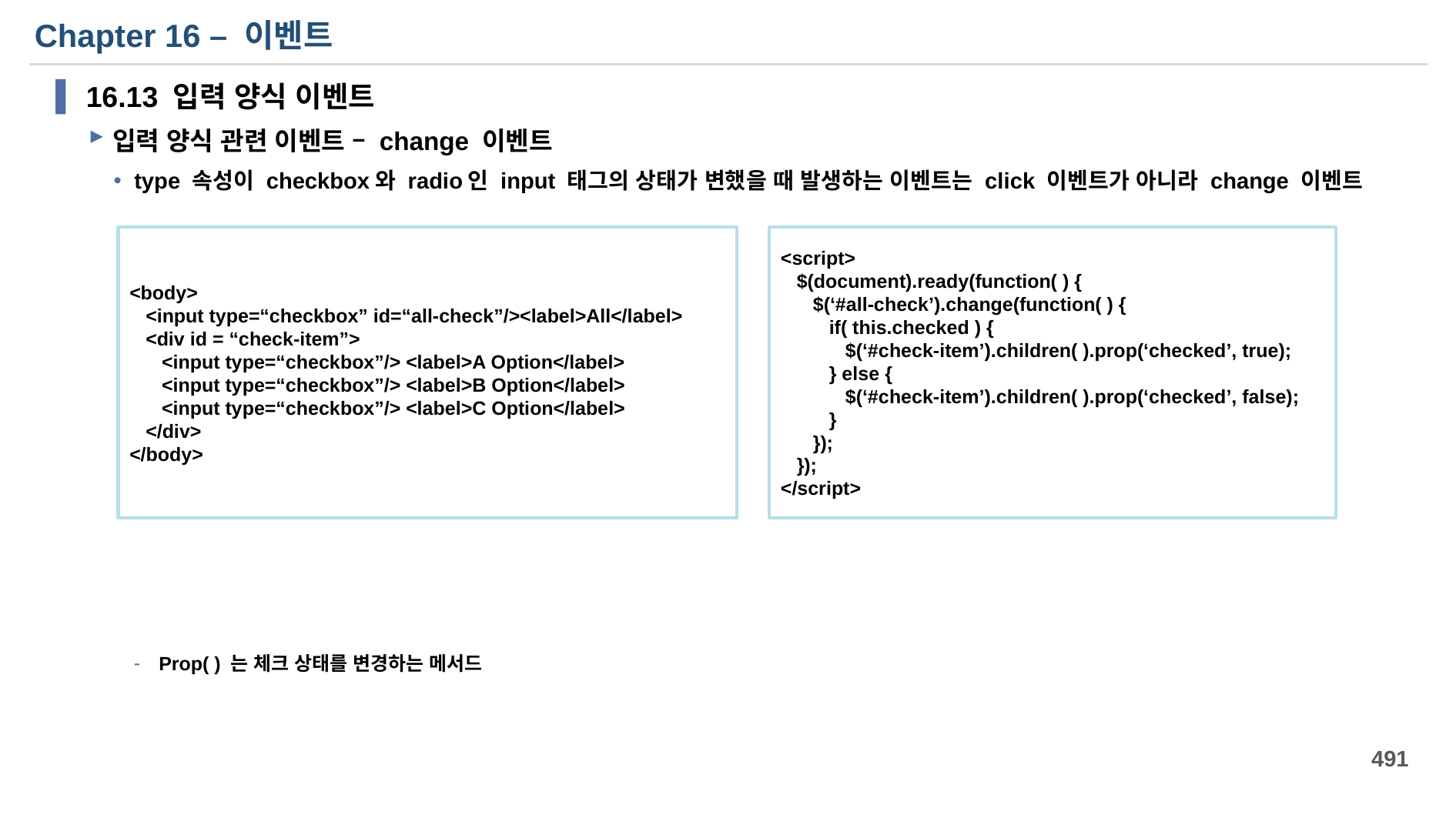

# Chapter 16 – 이벤트
16.13 입력 양식 이벤트
입력 양식 관련 이벤트 – change 이벤트
type 속성이 checkbox와 radio인 input 태그의 상태가 변했을 때 발생하는 이벤트는 click 이벤트가 아니라 change 이벤트

Prop( ) 는 체크 상태를 변경하는 메서드
<body>
   <input type=“checkbox” id=“all-check”/><label>All</label>
   <div id = “check-item”>
      <input type=“checkbox”/> <label>A Option</label>
      <input type=“checkbox”/> <label>B Option</label>
      <input type=“checkbox”/> <label>C Option</label>
   </div>
</body>
<script>
   $(document).ready(function( ) {
      $(‘#all-check’).change(function( ) {
         if( this.checked ) {
            $(‘#check-item’).children( ).prop(‘checked’, true);
         } else {
            $(‘#check-item’).children( ).prop(‘checked’, false);
         }
      });
   });
</script>
491